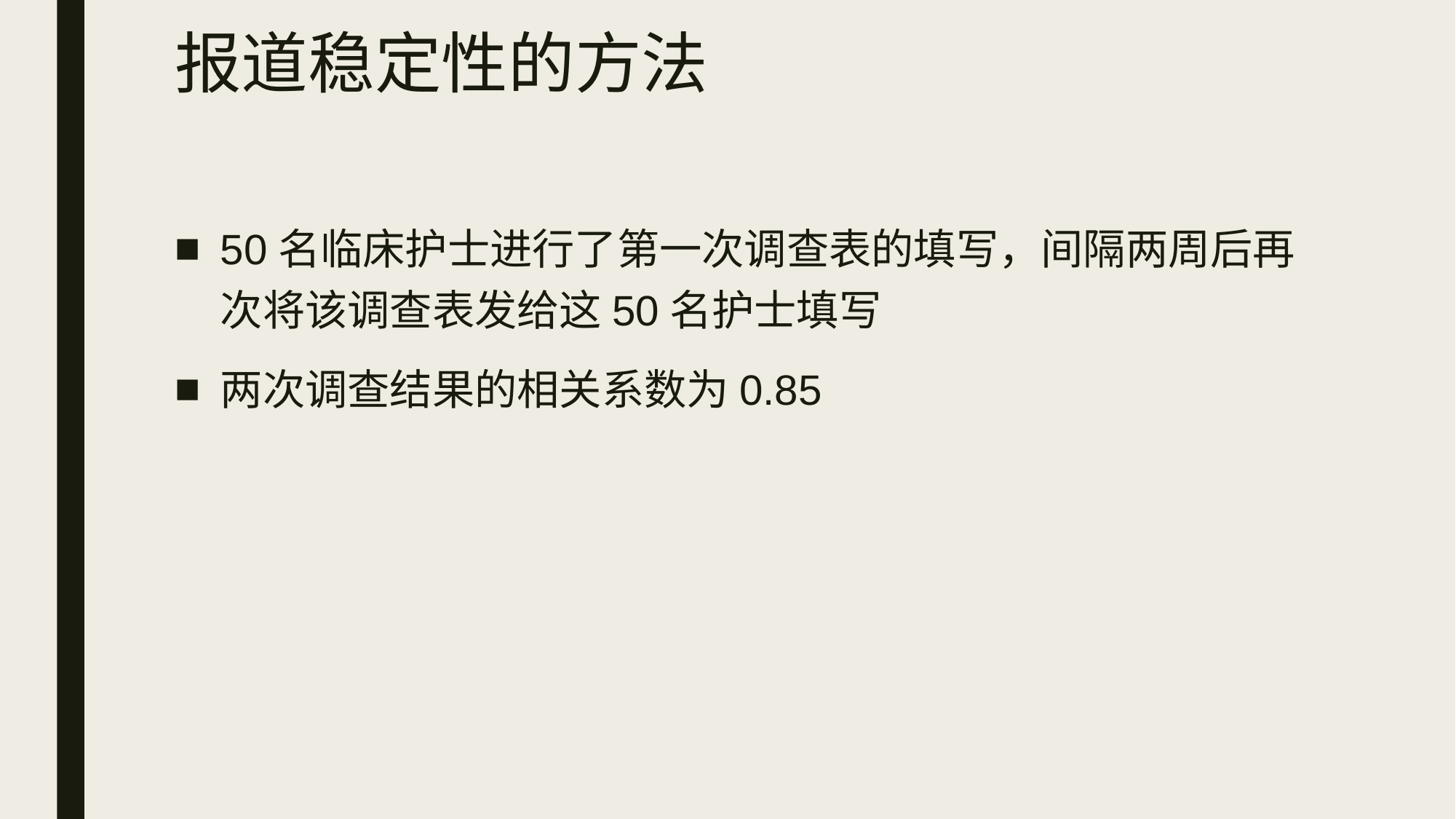

# 报道稳定性的方法
50名临床护士进行了第一次调查表的填写，间隔两周后再次将该调查表发给这50名护士填写
两次调查结果的相关系数为0.85